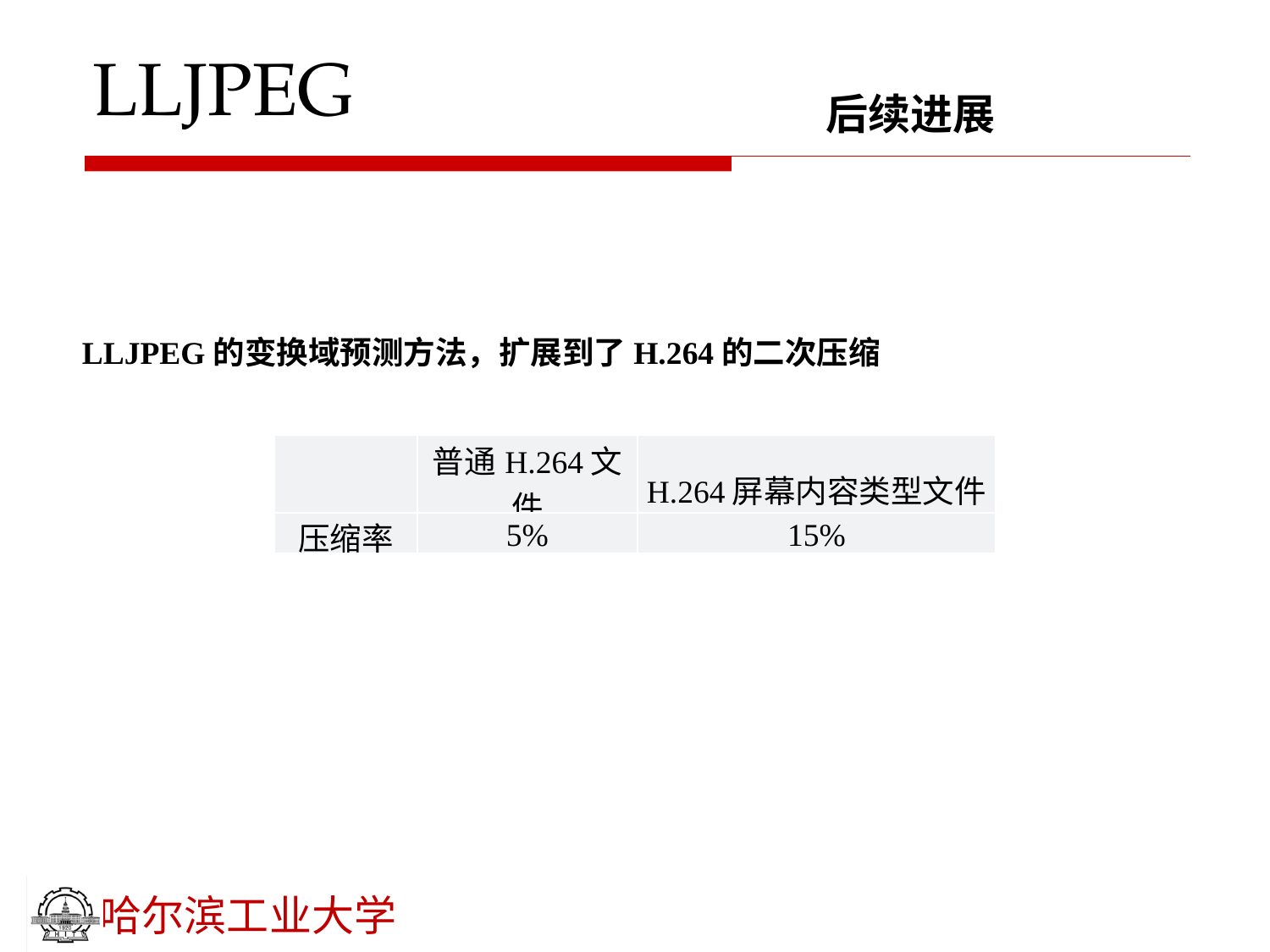

# LLJPEG
后续进展
LLJPEG的变换域预测方法，扩展到了H.264的二次压缩
|  | 普通H.264文件 | H.264屏幕内容类型文件 |
| --- | --- | --- |
| 压缩率 | 5% | 15% |